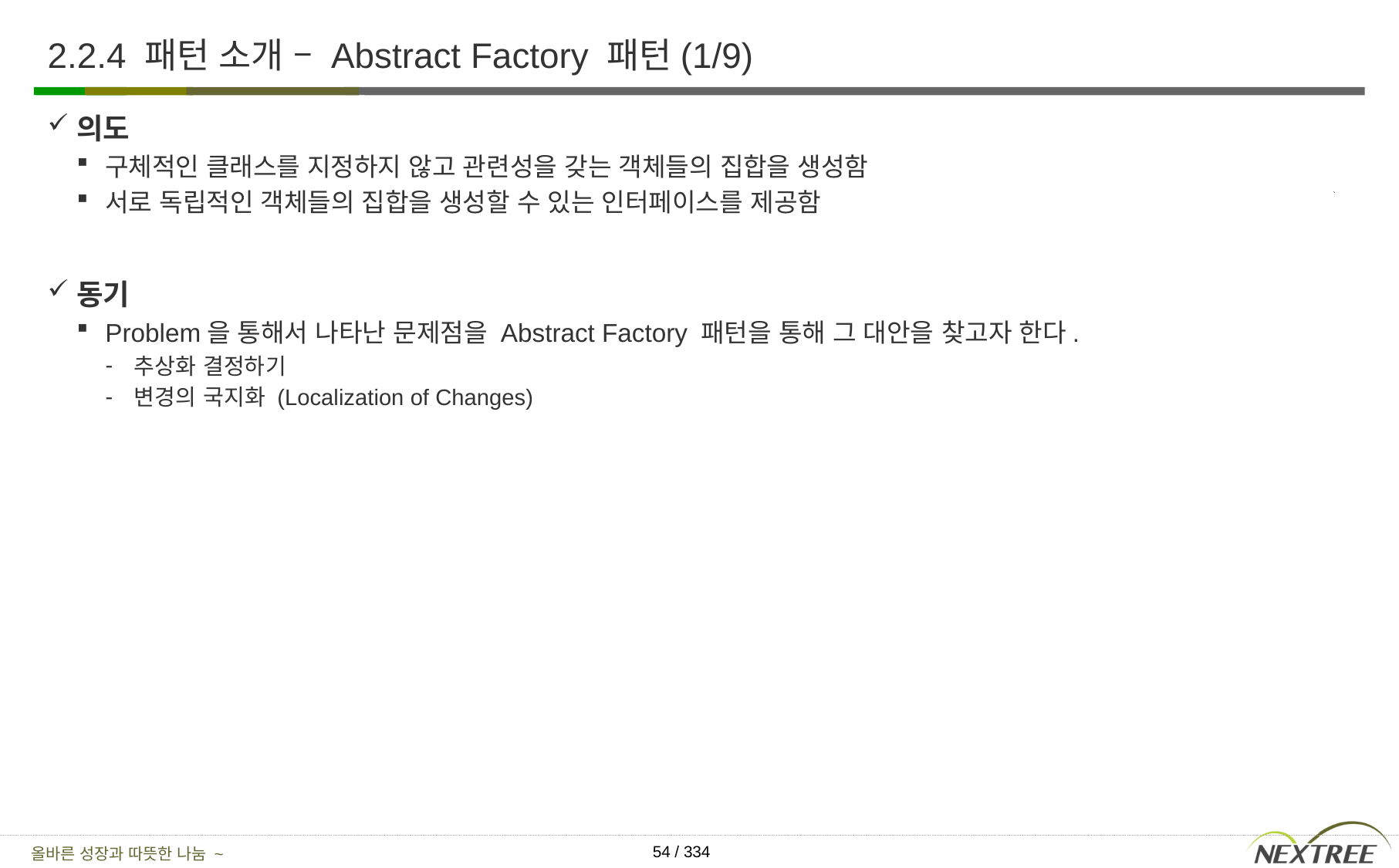

# 2.2.4 패턴 소개 – Abstract Factory 패턴(1/9)
의도
구체적인 클래스를 지정하지 않고 관련성을 갖는 객체들의 집합을 생성함
서로 독립적인 객체들의 집합을 생성할 수 있는 인터페이스를 제공함

동기
Problem을 통해서 나타난 문제점을 Abstract Factory 패턴을 통해 그 대안을 찾고자 한다.
추상화 결정하기
변경의 국지화 (Localization of Changes)